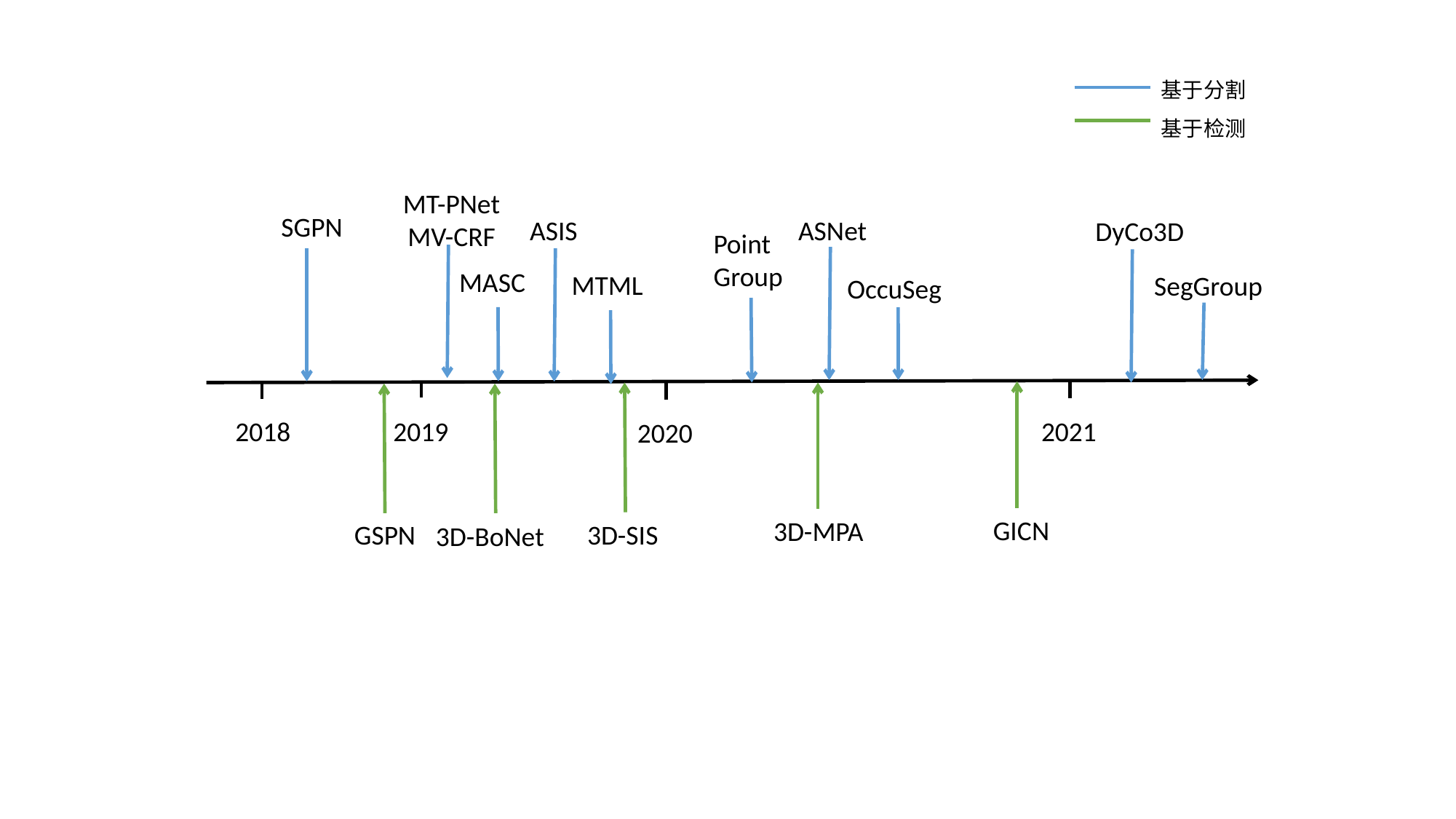

基于分割
基于检测
MT-PNet
MV-CRF

SGPN
ASIS
ASNet
DyCo3D
Point
Group
MASC
MTML
SegGroup
OccuSeg
GICN
2019
2018
2021
3D-SIS
2020
3D-MPA
GSPN
3D-BoNet